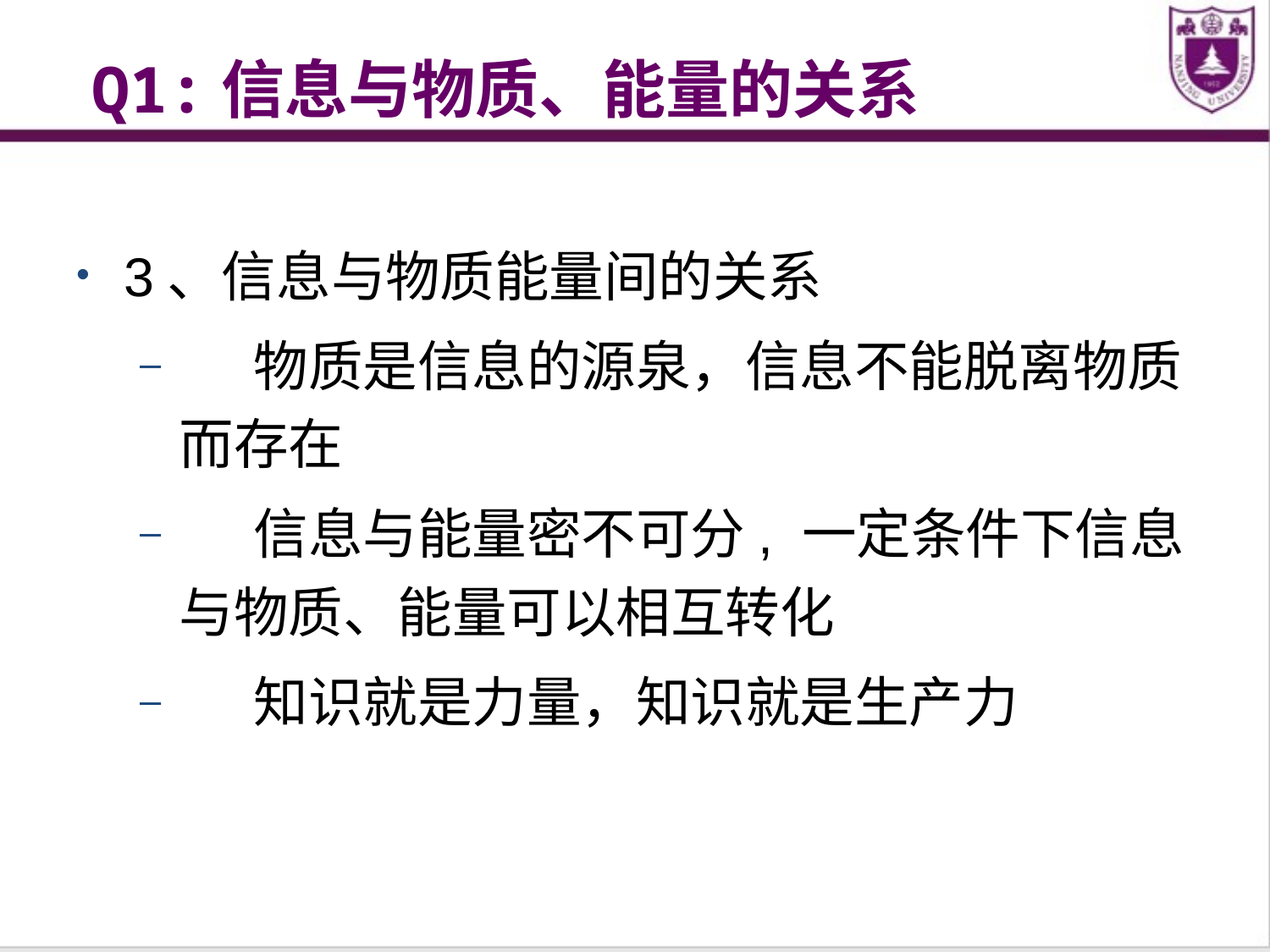

Q1:信息与物质、能量的关系
3、信息与物质能量间的关系
     物质是信息的源泉，信息不能脱离物质而存在
     信息与能量密不可分, 一定条件下信息与物质、能量可以相互转化
     知识就是力量，知识就是生产力